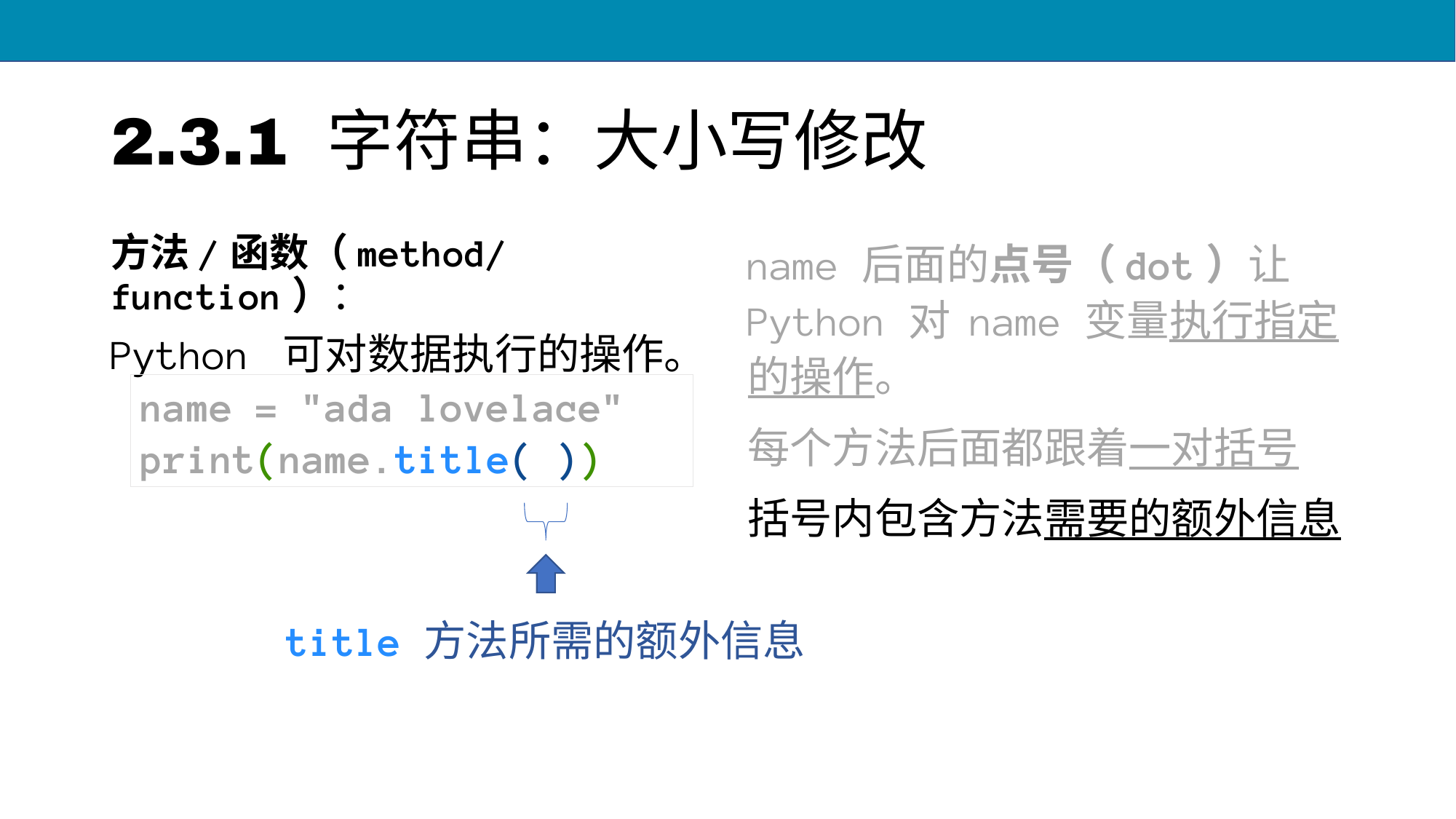

# 2.3.1 字符串：大小写修改
方法/函数（method/function）：
Python 可对数据执行的操作。
name 后面的点号（dot）让Python 对 name 变量执行指定的操作。
每个方法后面都跟着一对括号
括号内包含方法需要的额外信息

name = "ada lovelace"
print(name.title( ))

title 方法所需的额外信息